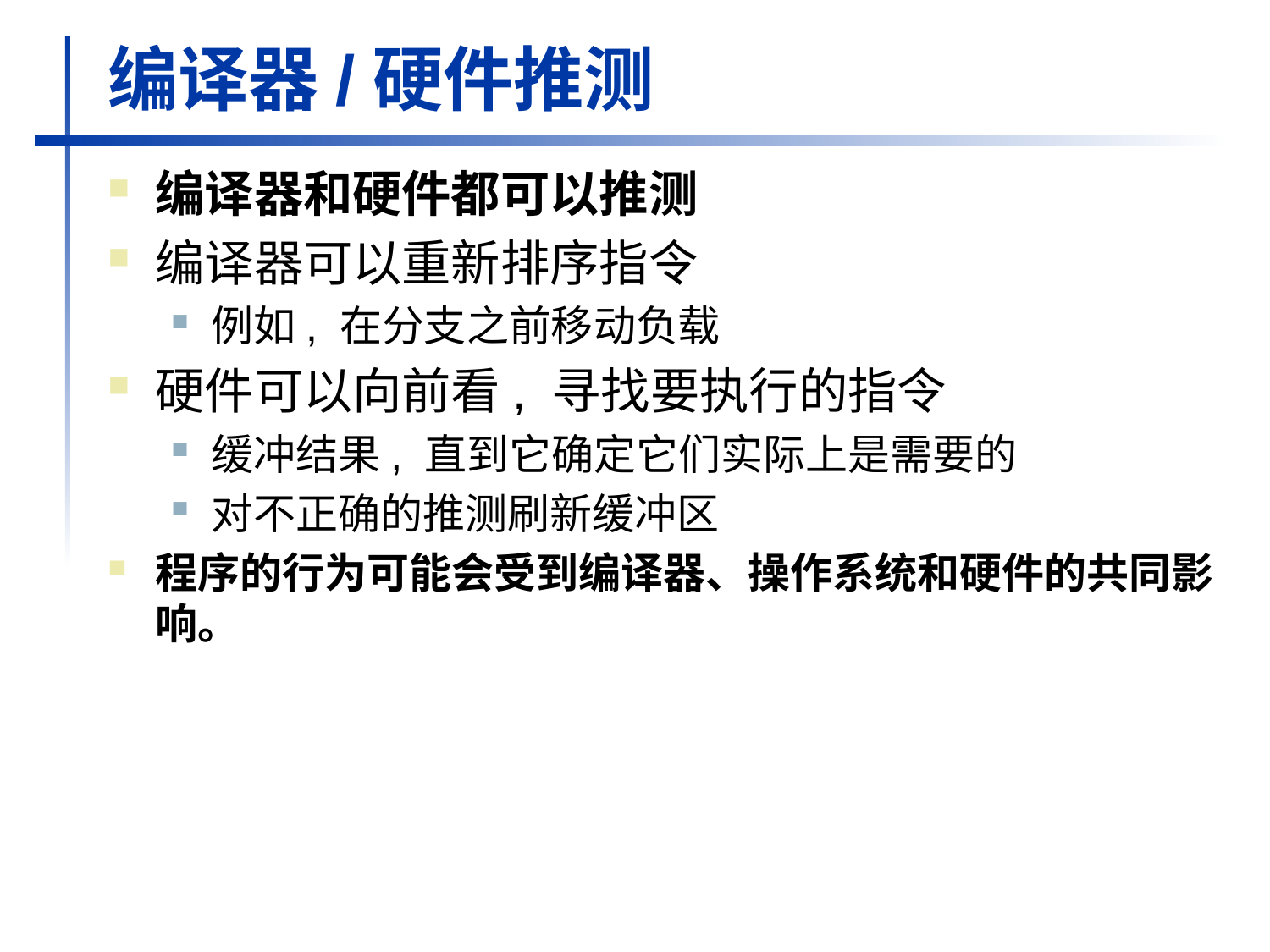

# 编译器/硬件推测
编译器和硬件都可以推测
编译器可以重新排序指令
例如, 在分支之前移动负载
硬件可以向前看, 寻找要执行的指令
缓冲结果, 直到它确定它们实际上是需要的
对不正确的推测刷新缓冲区
程序的行为可能会受到编译器、操作系统和硬件的共同影响。